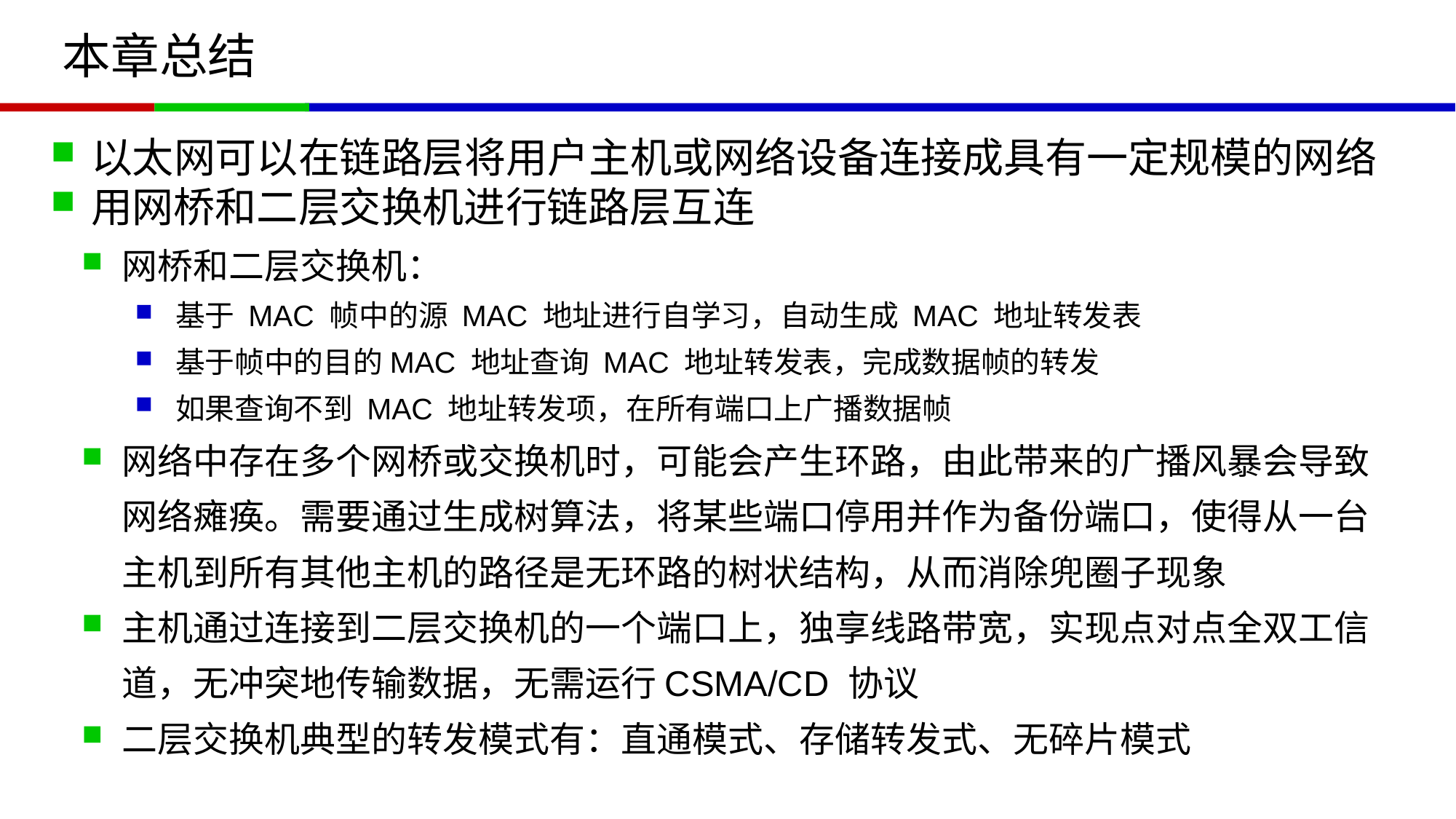

# 本章总结
以太网可以在链路层将用户主机或网络设备连接成具有一定规模的网络
用网桥和二层交换机进行链路层互连
网桥和二层交换机：
基于 MAC 帧中的源 MAC 地址进行自学习，自动生成 MAC 地址转发表
基于帧中的目的MAC 地址查询 MAC 地址转发表，完成数据帧的转发
如果查询不到 MAC 地址转发项，在所有端口上广播数据帧
网络中存在多个网桥或交换机时，可能会产生环路，由此带来的广播风暴会导致网络瘫痪。需要通过生成树算法，将某些端口停用并作为备份端口，使得从一台主机到所有其他主机的路径是无环路的树状结构，从而消除兜圈子现象
主机通过连接到二层交换机的一个端口上，独享线路带宽，实现点对点全双工信道，无冲突地传输数据，无需运行CSMA/CD 协议
二层交换机典型的转发模式有：直通模式、存储转发式、无碎片模式

239